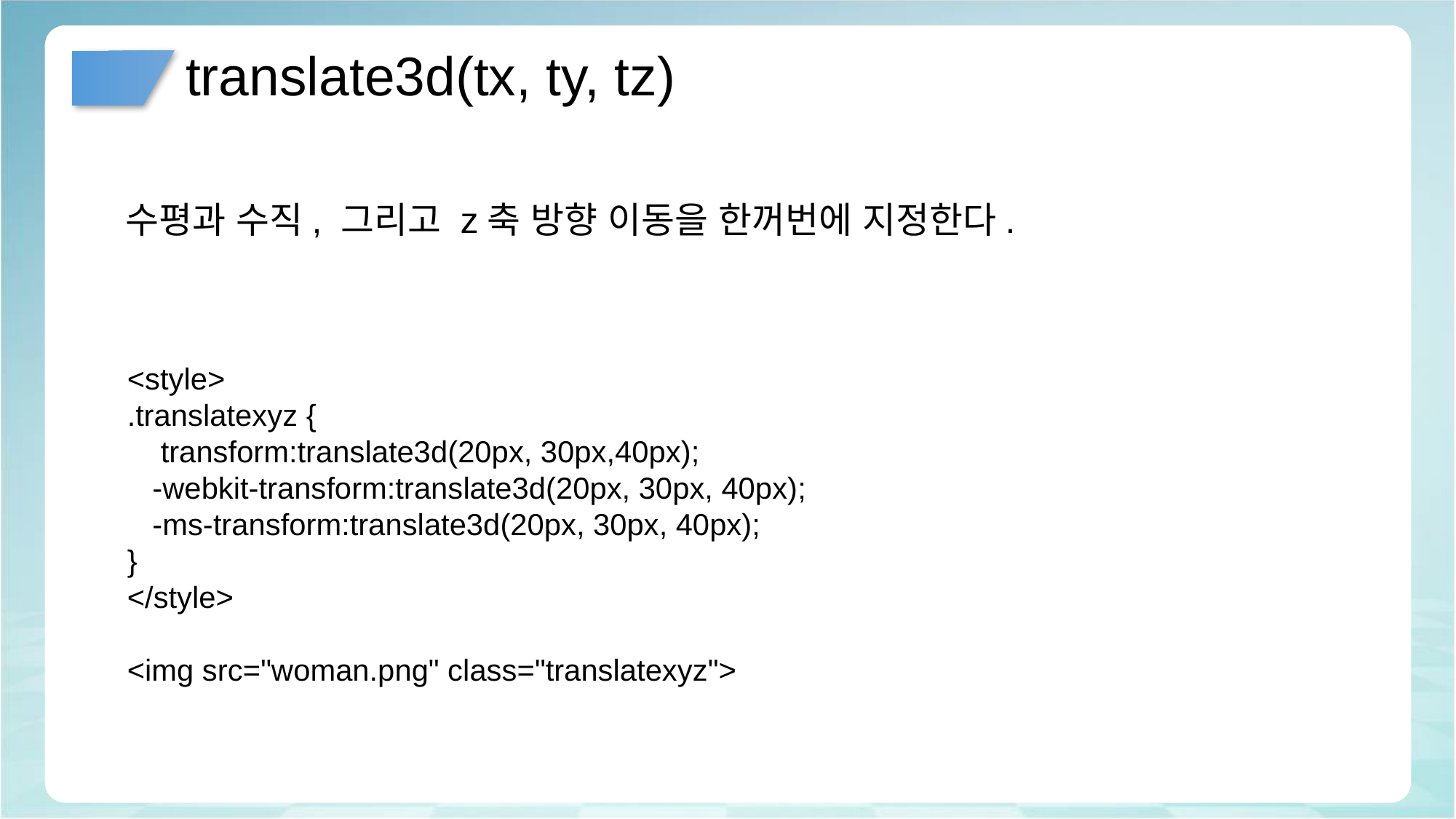

# translate3d(tx, ty, tz)

수평과 수직, 그리고 z축 방향 이동을 한꺼번에 지정한다.
<style>
.translatexyz {
    transform:translate3d(20px, 30px,40px);
   -webkit-transform:translate3d(20px, 30px, 40px);
   -ms-transform:translate3d(20px, 30px, 40px);
}
</style>

<img src="woman.png" class="translatexyz">